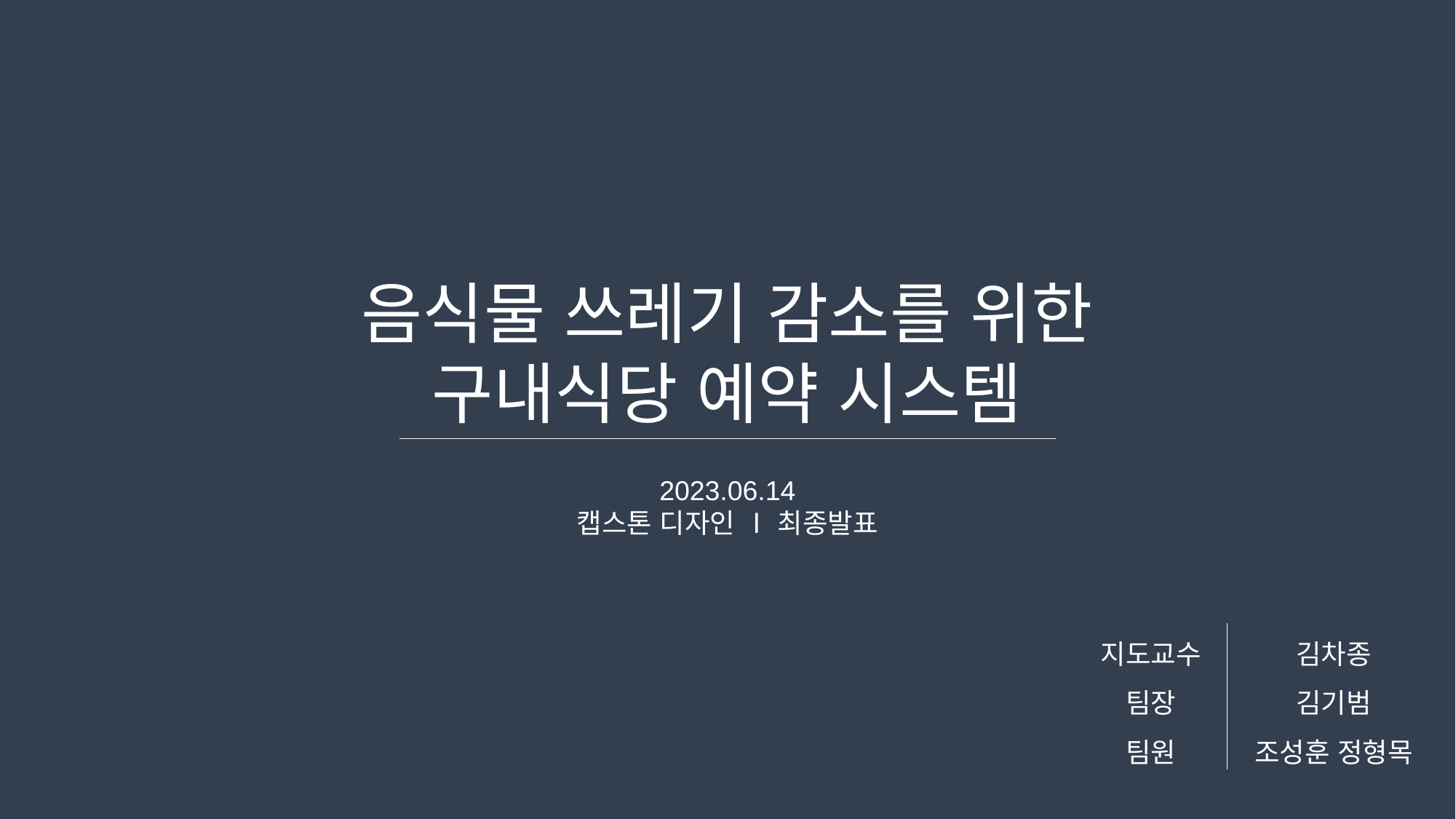

음식물 쓰레기 감소를 위한
구내식당 예약 시스템
2023.06.14
캡스톤 디자인 Ⅰ 최종발표
지도교수
팀장
팀원
김차종
김기범
조성훈 정형목